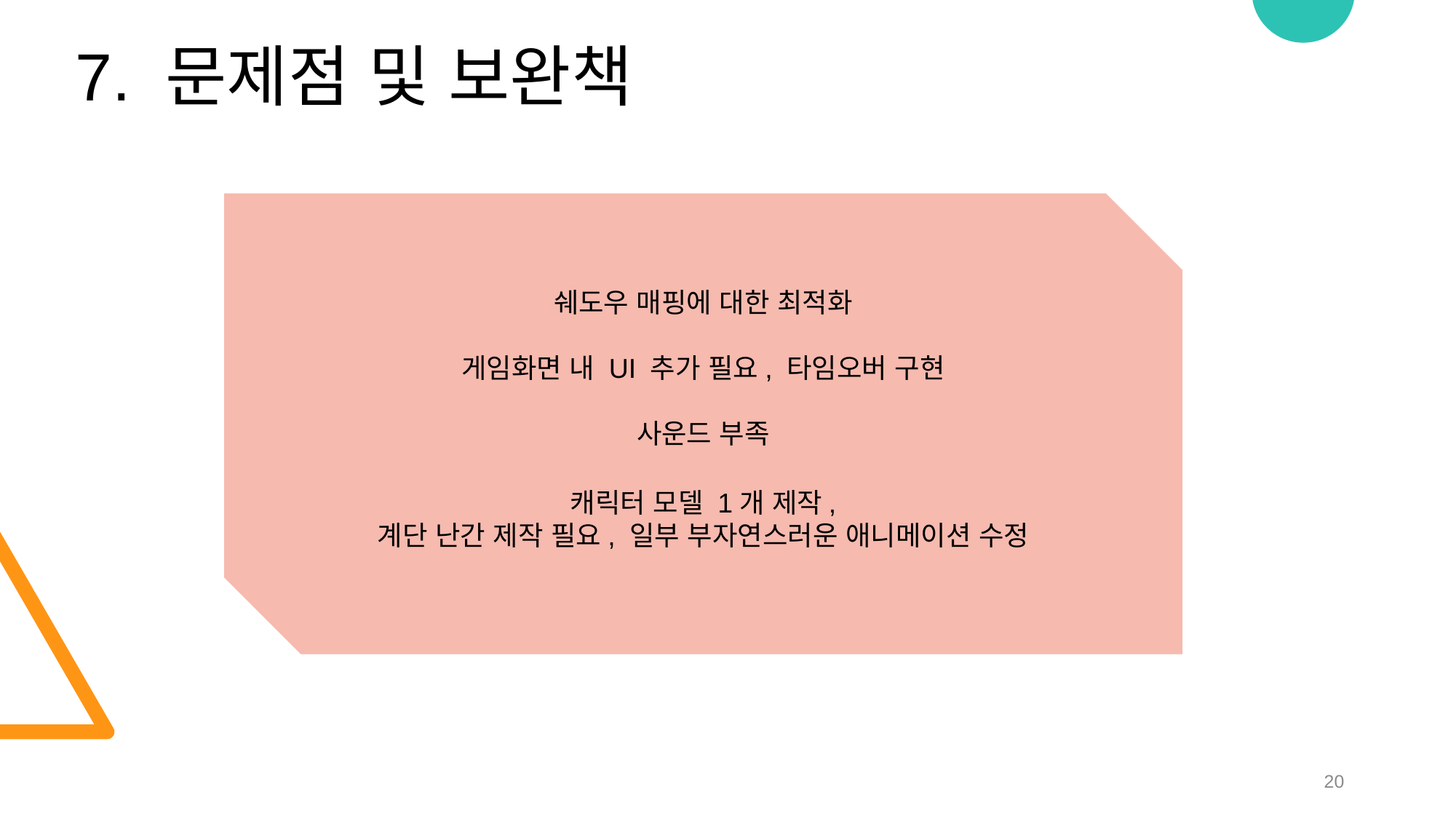

7. 문제점 및 보완책

쉐도우 매핑에 대한 최적화

게임화면 내 UI 추가 필요, 타임오버 구현

사운드 부족

캐릭터 모델 1개 제작,
계단 난간 제작 필요, 일부 부자연스러운 애니메이션 수정

20